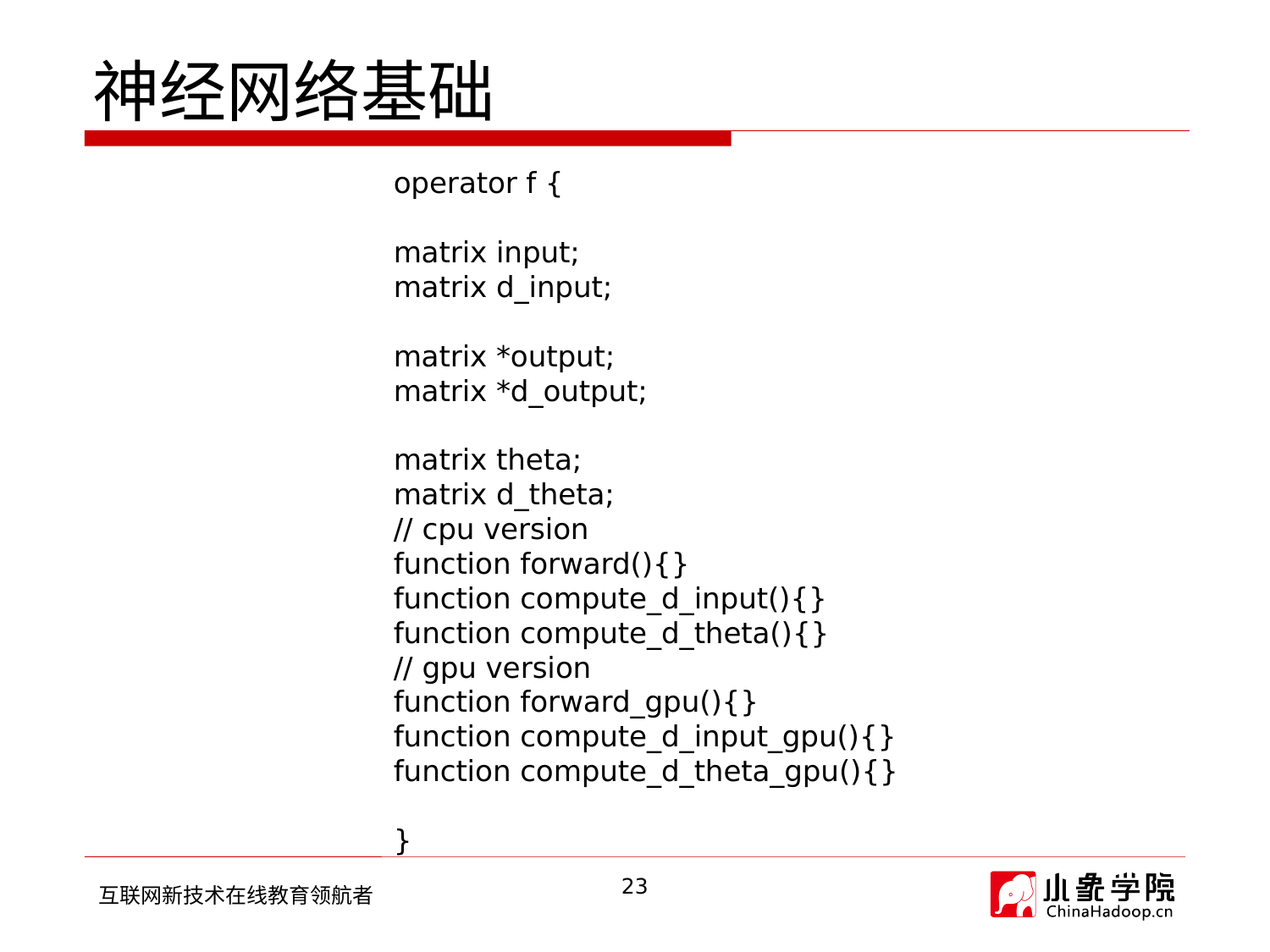

# 神经网络基础
operator f {

matrix input;
matrix d_input;

matrix *output;
matrix *d_output;

matrix theta;
matrix d_theta;
// cpu version
function forward(){}
function compute_d_input(){}
function compute_d_theta(){}
// gpu version
function forward_gpu(){}
function compute_d_input_gpu(){}
function compute_d_theta_gpu(){}

}
23